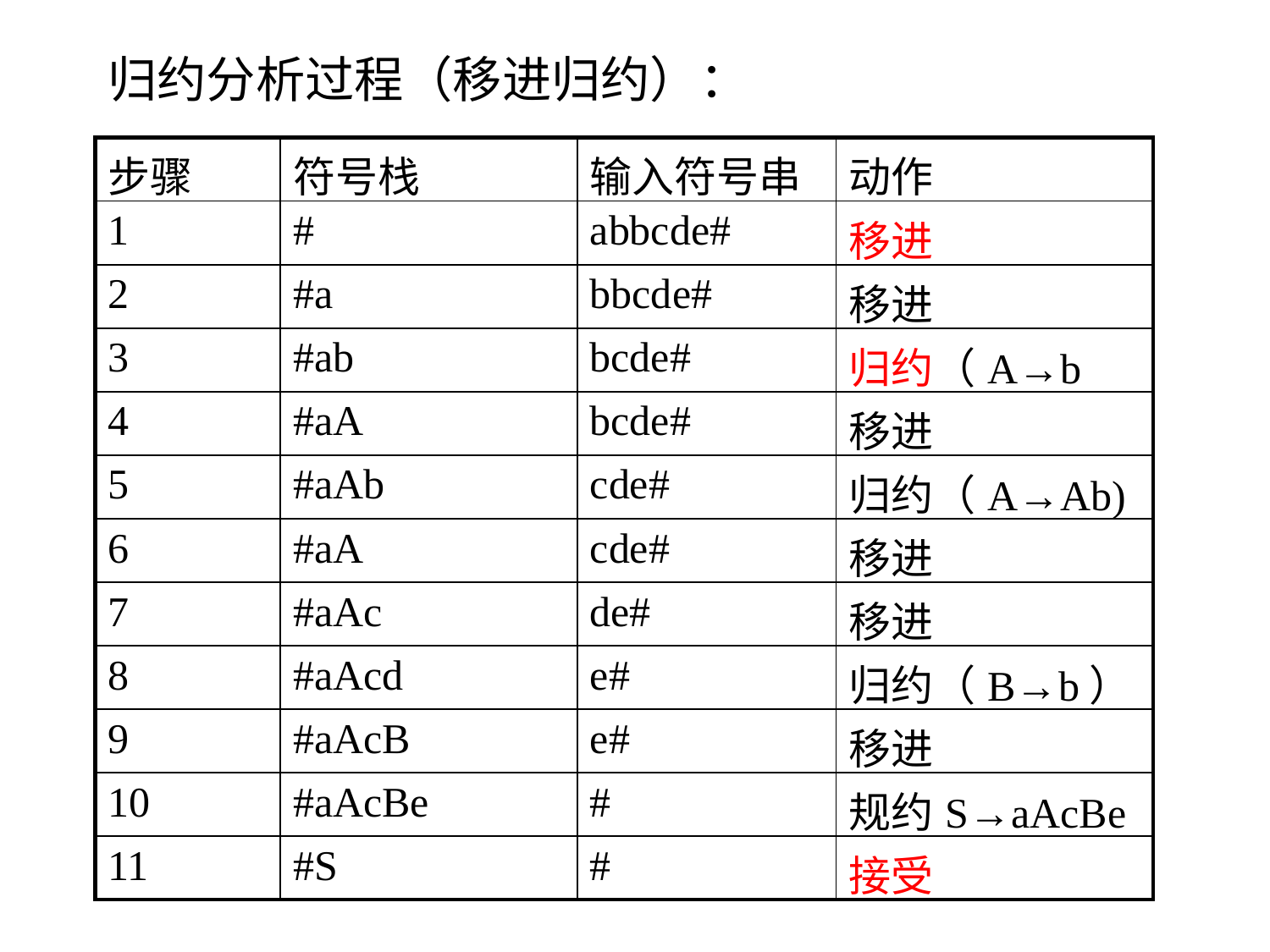

归约分析过程（移进归约）：
| 步骤 | 符号栈 | 输入符号串 | 动作 |
| --- | --- | --- | --- |
| 1 | # | abbcde# | 移进 |
| 2 | #a | bbcde# | 移进 |
| 3 | #ab | bcde# | 归约（A→b |
| 4 | #aA | bcde# | 移进 |
| 5 | #aAb | cde# | 归约（A→Ab) |
| 6 | #aA | cde# | 移进 |
| 7 | #aAc | de# | 移进 |
| 8 | #aAcd | e# | 归约（B→b） |
| 9 | #aAcB | e# | 移进 |
| 10 | #aAcBe | # | 规约S→aAcBe |
| 11 | #S | # | 接受 |